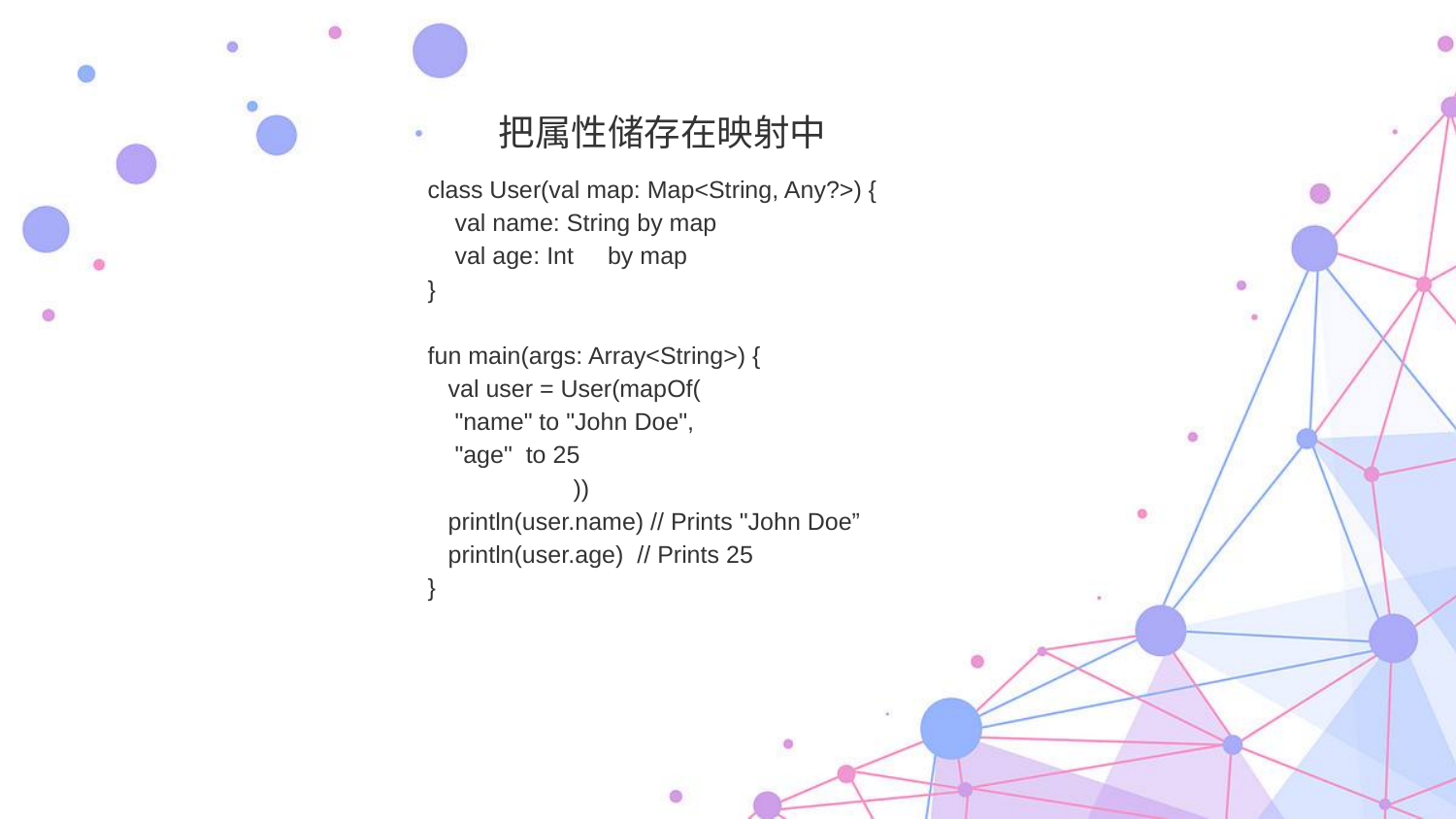

把属性储存在映射中
class User(val map: Map<String, Any?>) {
    val name: String by map
    val age: Int     by map
}

fun main(args: Array<String>) {
   val user = User(mapOf(
    "name" to "John Doe",
    "age"  to 25
	))
   println(user.name) // Prints "John Doe”
   println(user.age)  // Prints 25
}